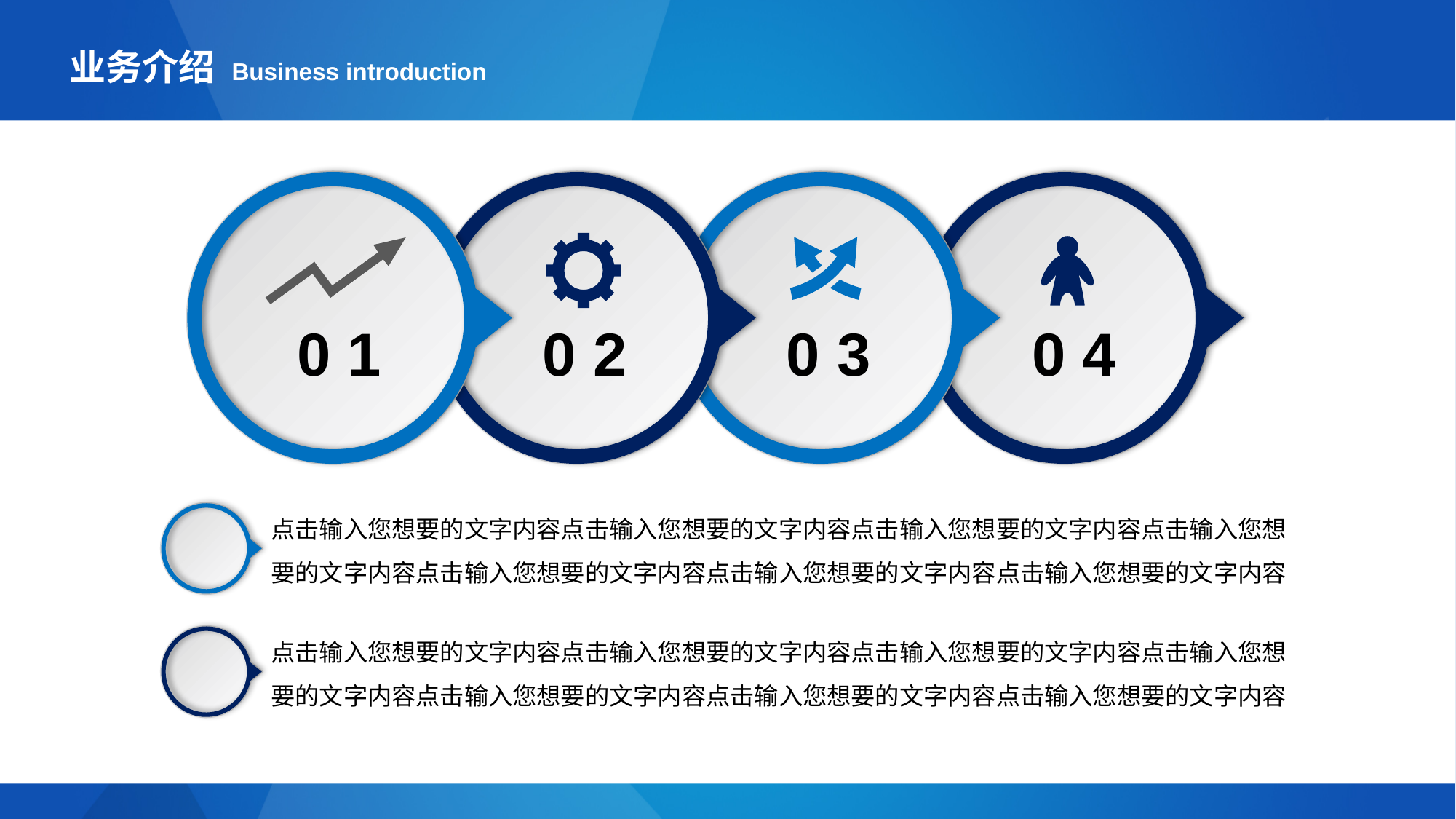

业务介绍 Business introduction

0 1

0 2

0 3

0 4

点击输入您想要的文字内容点击输入您想要的文字内容点击输入您想要的文字内容点击输入您想要的文字内容点击输入您想要的文字内容点击输入您想要的文字内容点击输入您想要的文字内容

点击输入您想要的文字内容点击输入您想要的文字内容点击输入您想要的文字内容点击输入您想要的文字内容点击输入您想要的文字内容点击输入您想要的文字内容点击输入您想要的文字内容